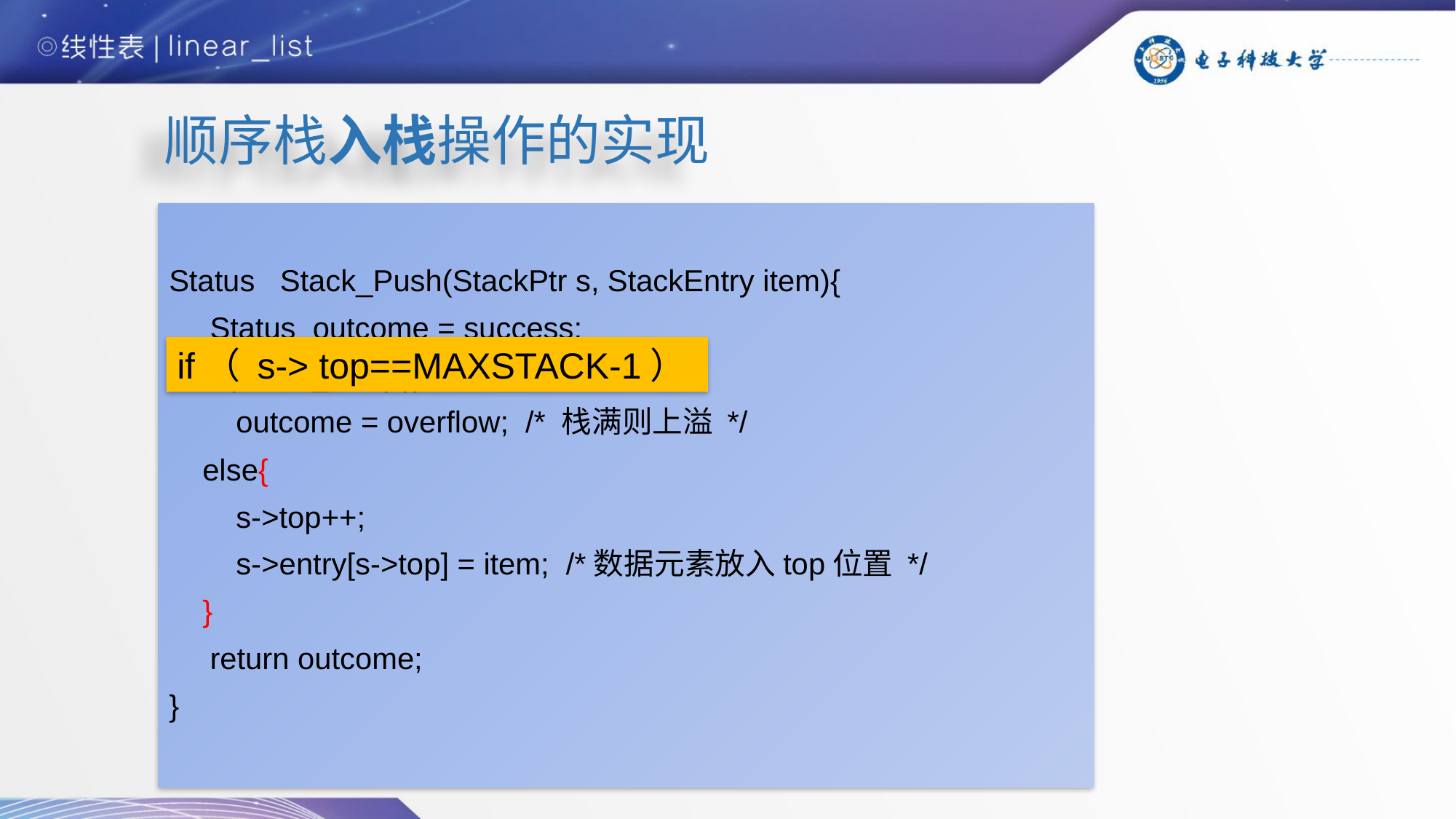

# 顺序栈入栈操作的实现
Status   Stack_Push(StackPtr s, StackEntry item){
	Status  outcome = success;
    if (Stack_Full(s))
        outcome = overflow;  /* 栈满则上溢 */
    else{
        s->top++;
        s->entry[s->top] = item;  /*数据元素放入top位置 */
    }
	return outcome;
}
if（ s-> top==MAXSTACK-1）